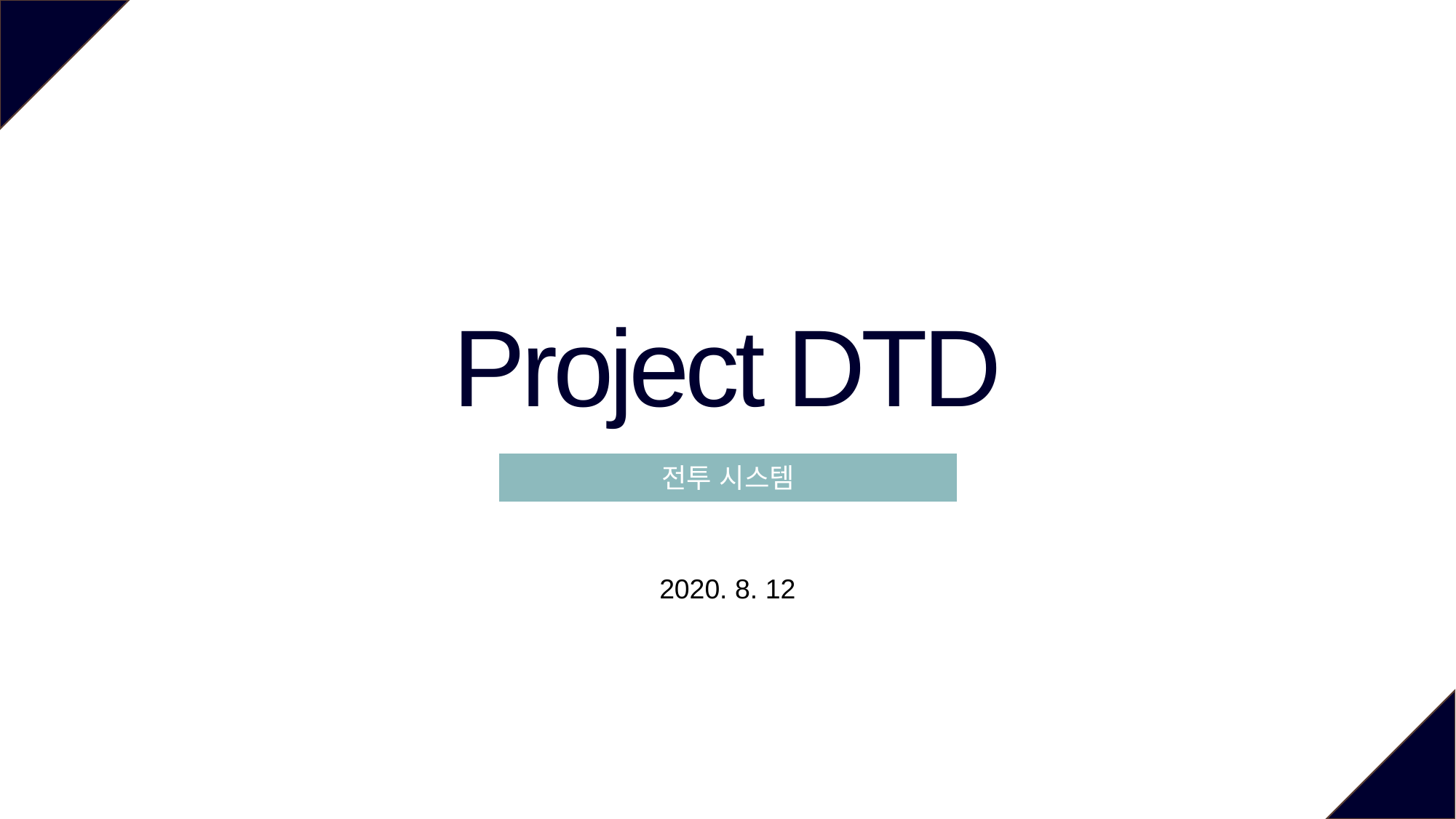

Project DTD
전투 시스템
2020. 8. 12